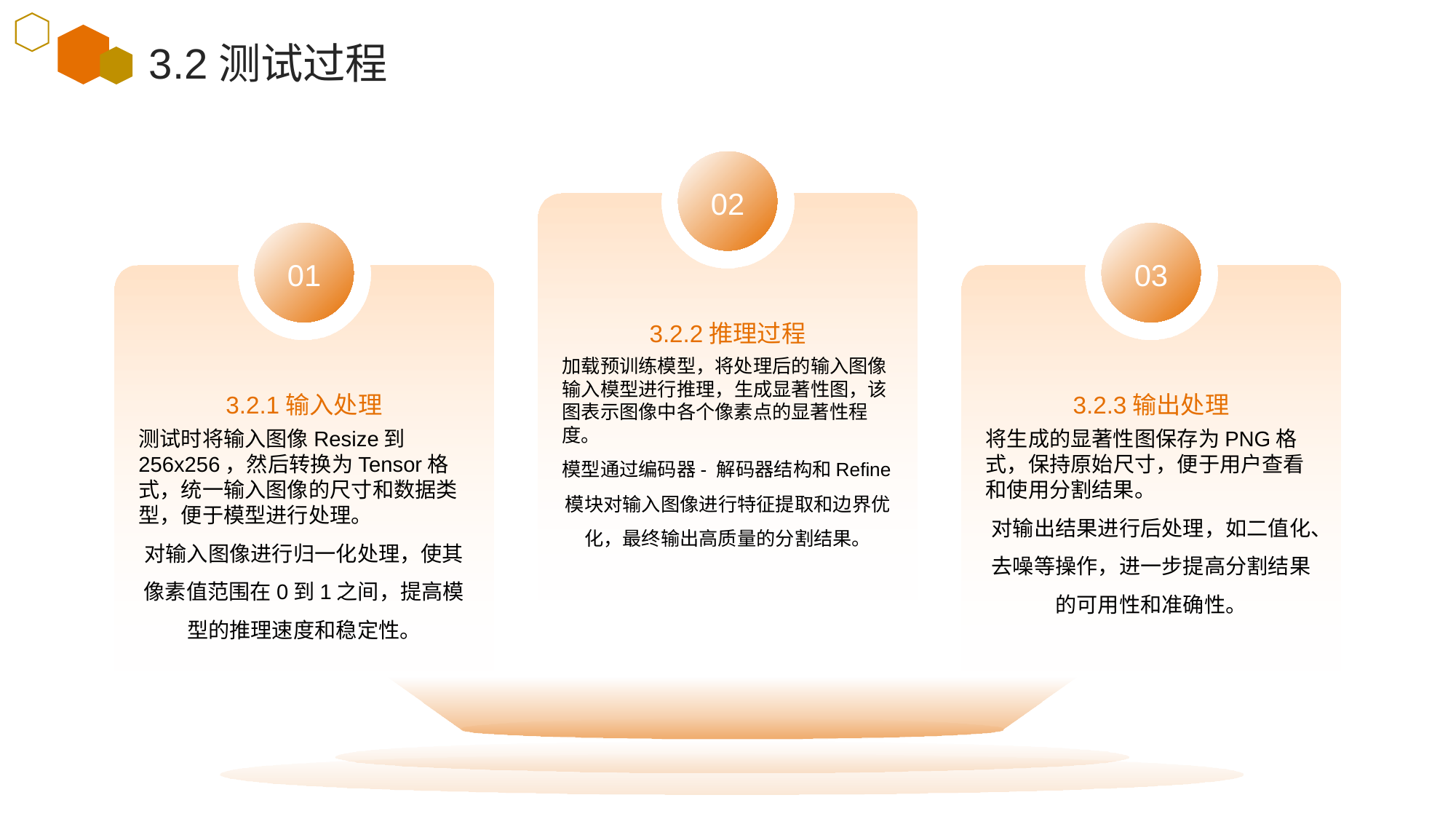

3.2测试过程

02

01
03

3.2.2推理过程
3.2.1输入处理
3.2.3输出处理
加载预训练模型，将处理后的输入图像输入模型进行推理，生成显著性图，该图表示图像中各个像素点的显著性程度。
模型通过编码器- 解码器结构和Refine模块对输入图像进行特征提取和边界优化，最终输出高质量的分割结果。
测试时将输入图像Resize到256x256，然后转换为Tensor格式，统一输入图像的尺寸和数据类型，便于模型进行处理。
对输入图像进行归一化处理，使其像素值范围在0到1之间，提高模型的推理速度和稳定性。
将生成的显著性图保存为PNG格式，保持原始尺寸，便于用户查看和使用分割结果。
对输出结果进行后处理，如二值化、去噪等操作，进一步提高分割结果的可用性和准确性。